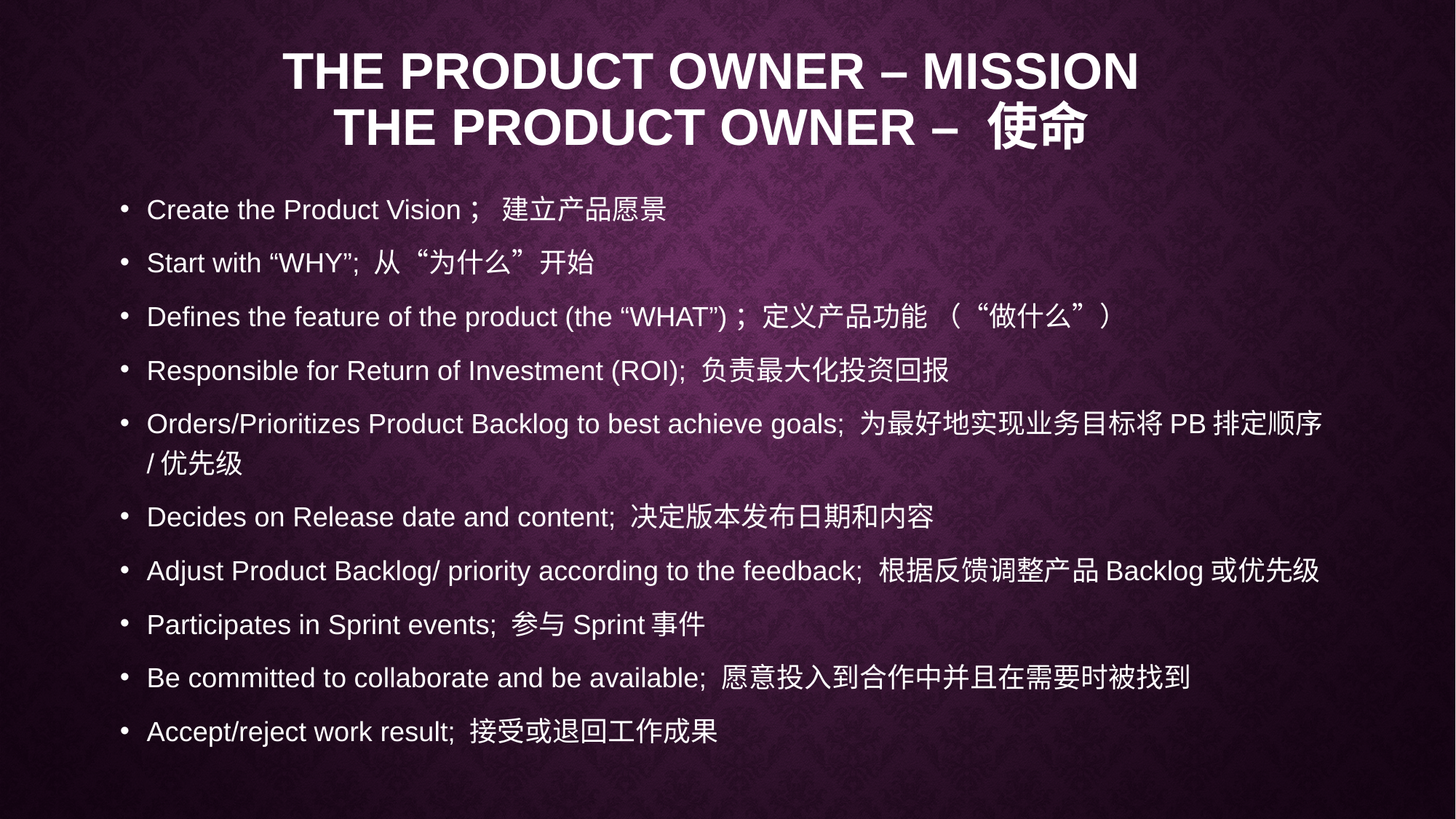

# The product owner – mission The product owner – 使命
Create the Product Vision； 建立产品愿景
Start with “WHY”; 从“为什么”开始
Defines the feature of the product (the “WHAT”)；定义产品功能 （“做什么”）
Responsible for Return of Investment (ROI); 负责最大化投资回报
Orders/Prioritizes Product Backlog to best achieve goals; 为最好地实现业务目标将PB排定顺序/优先级
Decides on Release date and content; 决定版本发布日期和内容
Adjust Product Backlog/ priority according to the feedback; 根据反馈调整产品Backlog或优先级
Participates in Sprint events; 参与Sprint事件
Be committed to collaborate and be available; 愿意投入到合作中并且在需要时被找到
Accept/reject work result; 接受或退回工作成果